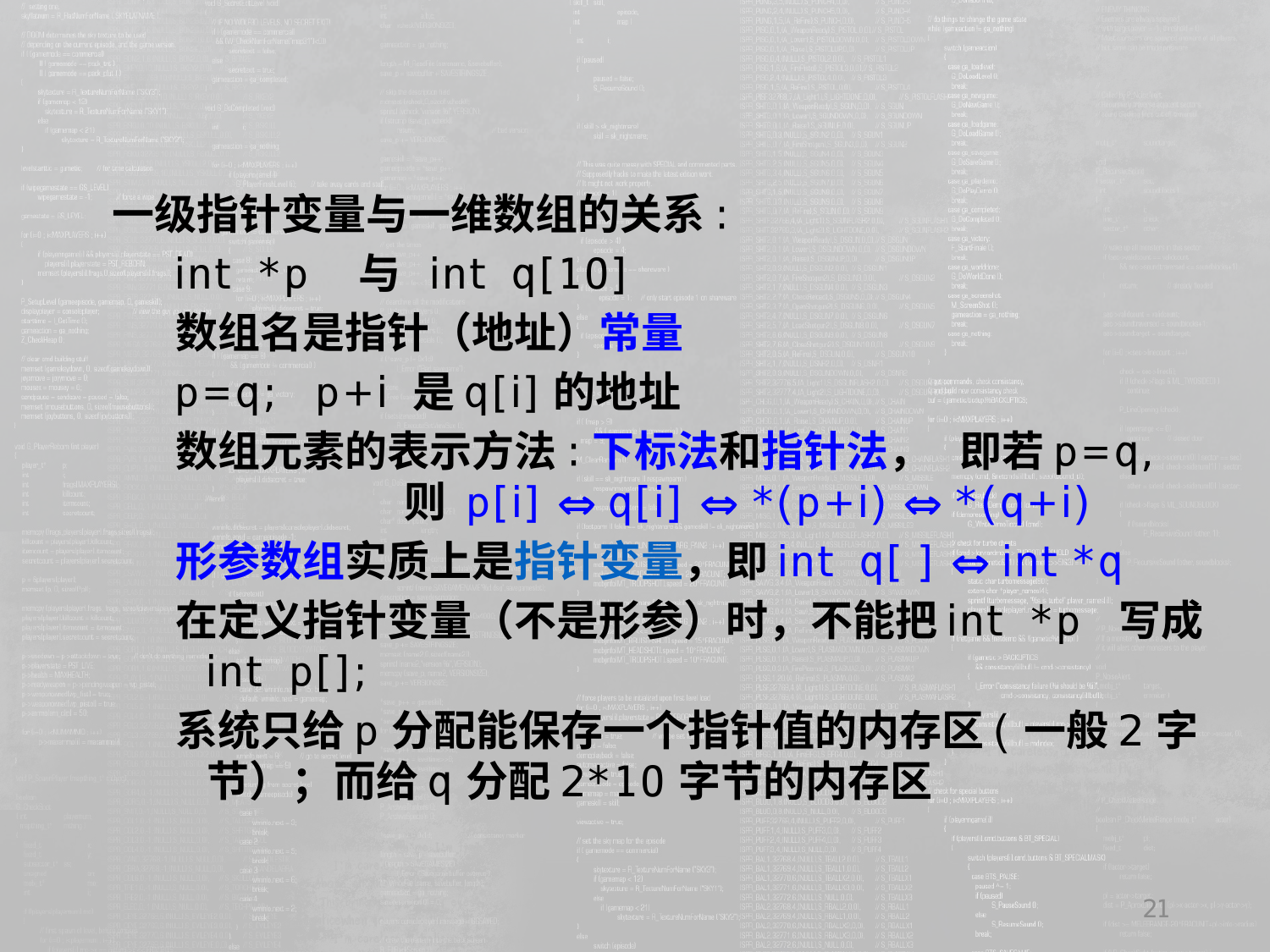

一级指针变量与一维数组的关系:
int  *p   与  int  q[10]
数组名是指针（地址）常量
p=q;   p+i 是q[i]的地址
数组元素的表示方法:下标法和指针法，   即若p=q,                    则 p[i] ⇔ q[i] ⇔ *(p+i) ⇔ *(q+i)
形参数组实质上是指针变量，即int  q[ ] ⇔ int *q
在定义指针变量（不是形参）时，不能把int  *p  写成int  p[];
系统只给p分配能保存一个指针值的内存区(一般2字节）；而给q分配2*10字节的内存区
21